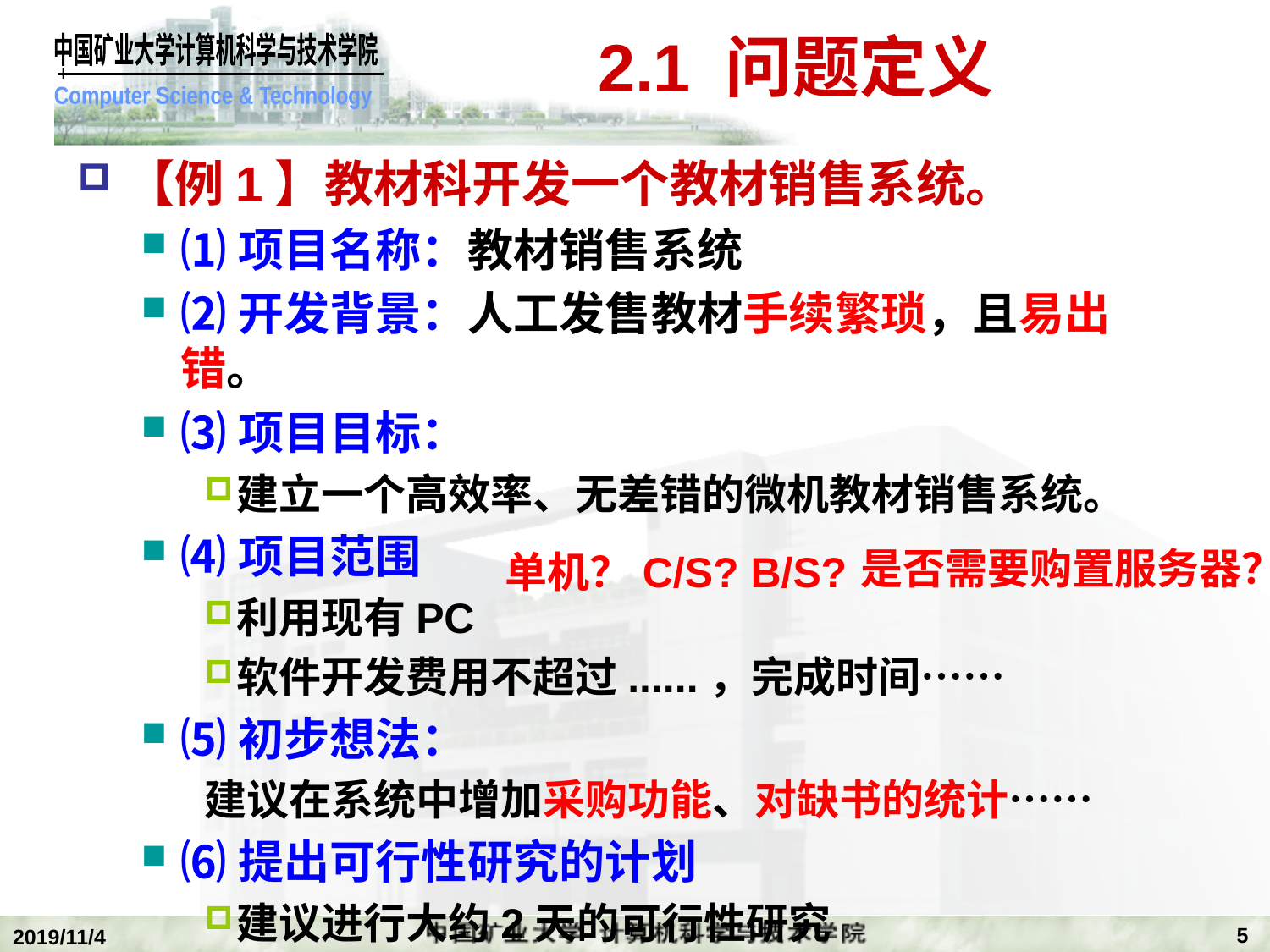

# 2.1 问题定义
【例1】教材科开发一个教材销售系统。
⑴项目名称：教材销售系统
⑵开发背景：人工发售教材手续繁琐，且易出错。
⑶项目目标：
建立一个高效率、无差错的微机教材销售系统。
⑷项目范围
利用现有PC
软件开发费用不超过......，完成时间……
⑸初步想法：
建议在系统中增加采购功能、对缺书的统计……
⑹提出可行性研究的计划
建议进行大约2天的可行性研究
是否需要购置服务器？
单机？C/S? B/S?
5
2019/11/4